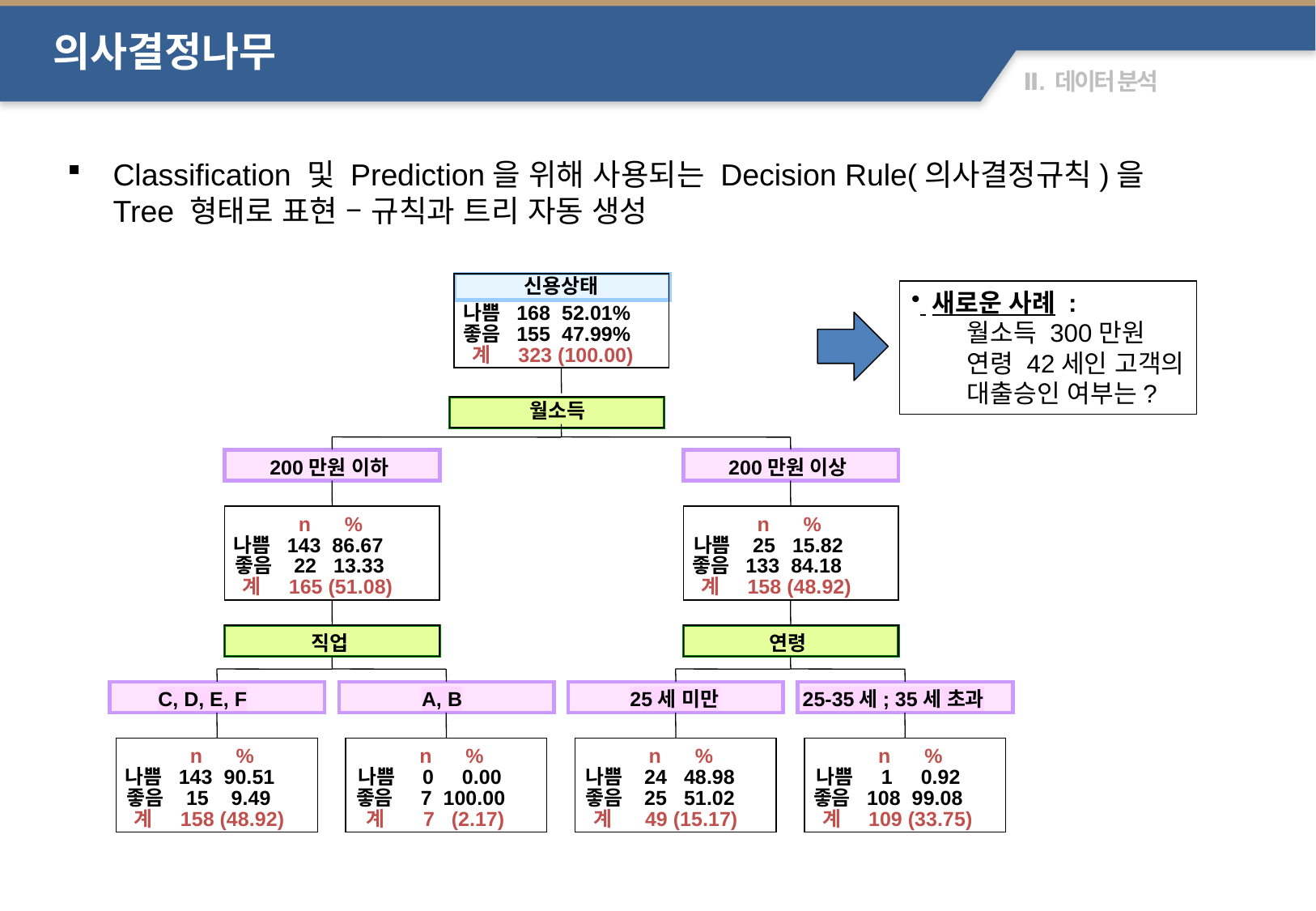

의사결정나무
Classification 및 Prediction을 위해 사용되는 Decision Rule(의사결정규칙)을
Tree 형태로 표현 – 규칙과 트리 자동 생성

신용상태

 새로운 사례 :
       월소득 300만원
       연령 42세인 고객의
       대출승인 여부는?
나쁨  168  52.01%

좋음  155  47.99%
계    323 (100.00)

월소득

200만원 이하
200만원 이상

          n      %
          n      %
나쁨  143  86.67
나쁨   25   15.82
좋음   22   13.33
좋음  133  84.18
계    165 (51.08)
계    158 (48.92)

직업
연령

C, D, E, F
A, B
25세 미만
25-35세; 35세 초과

          n      %
          n      %
          n      %
          n      %
나쁨  143  90.51
나쁨    0     0.00
나쁨   24   48.98
나쁨    1     0.92
좋음   15    9.49
좋음    7  100.00
좋음   25   51.02
좋음  108  99.08
계    158 (48.92)

계      7   (2.17)

계     49 (15.17)
계    109 (33.75)